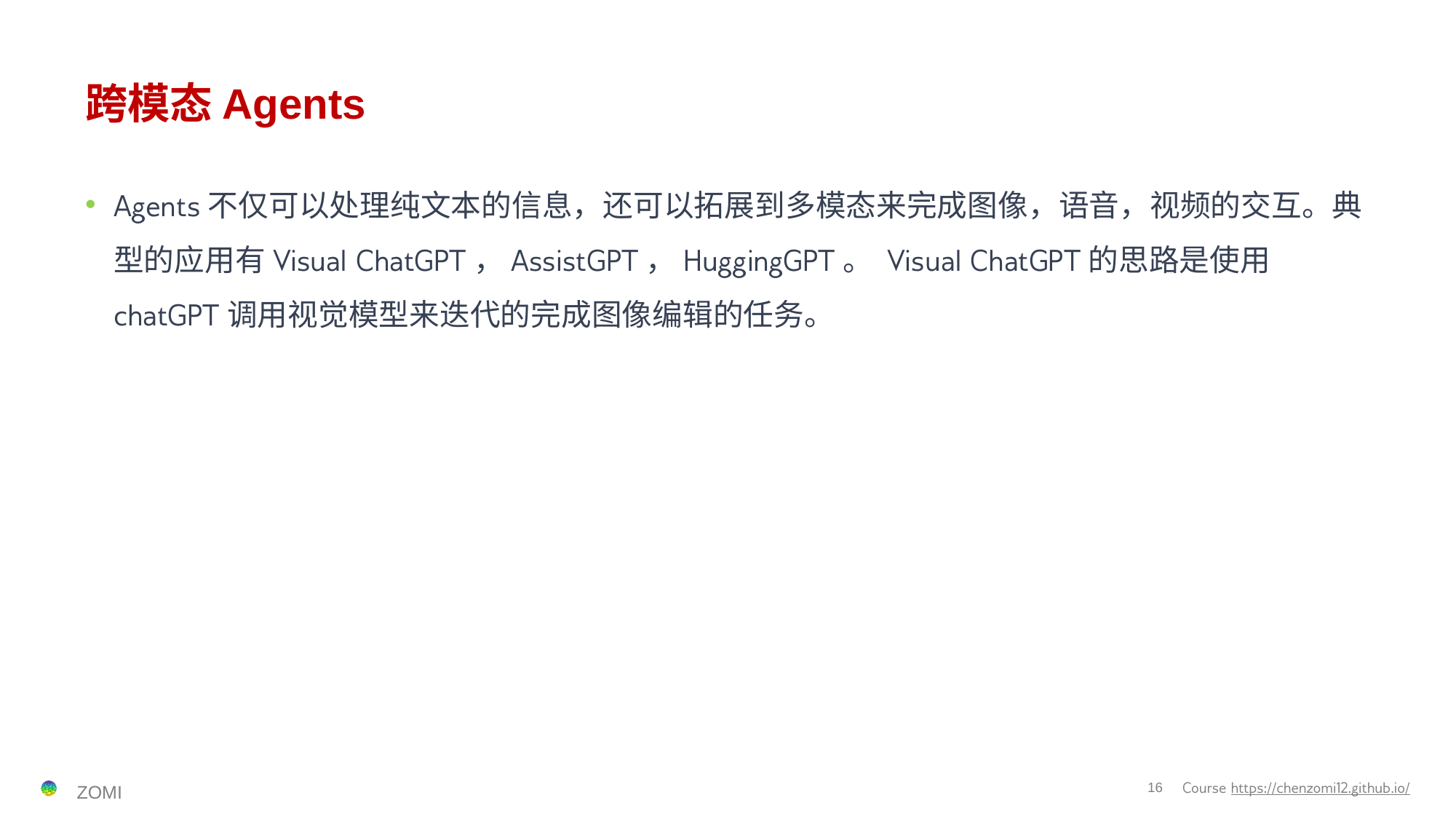

# 跨模态Agents
Agents不仅可以处理纯文本的信息，还可以拓展到多模态来完成图像，语音，视频的交互。典型的应用有Visual ChatGPT，AssistGPT，HuggingGPT。 Visual ChatGPT的思路是使用chatGPT调用视觉模型来迭代的完成图像编辑的任务。